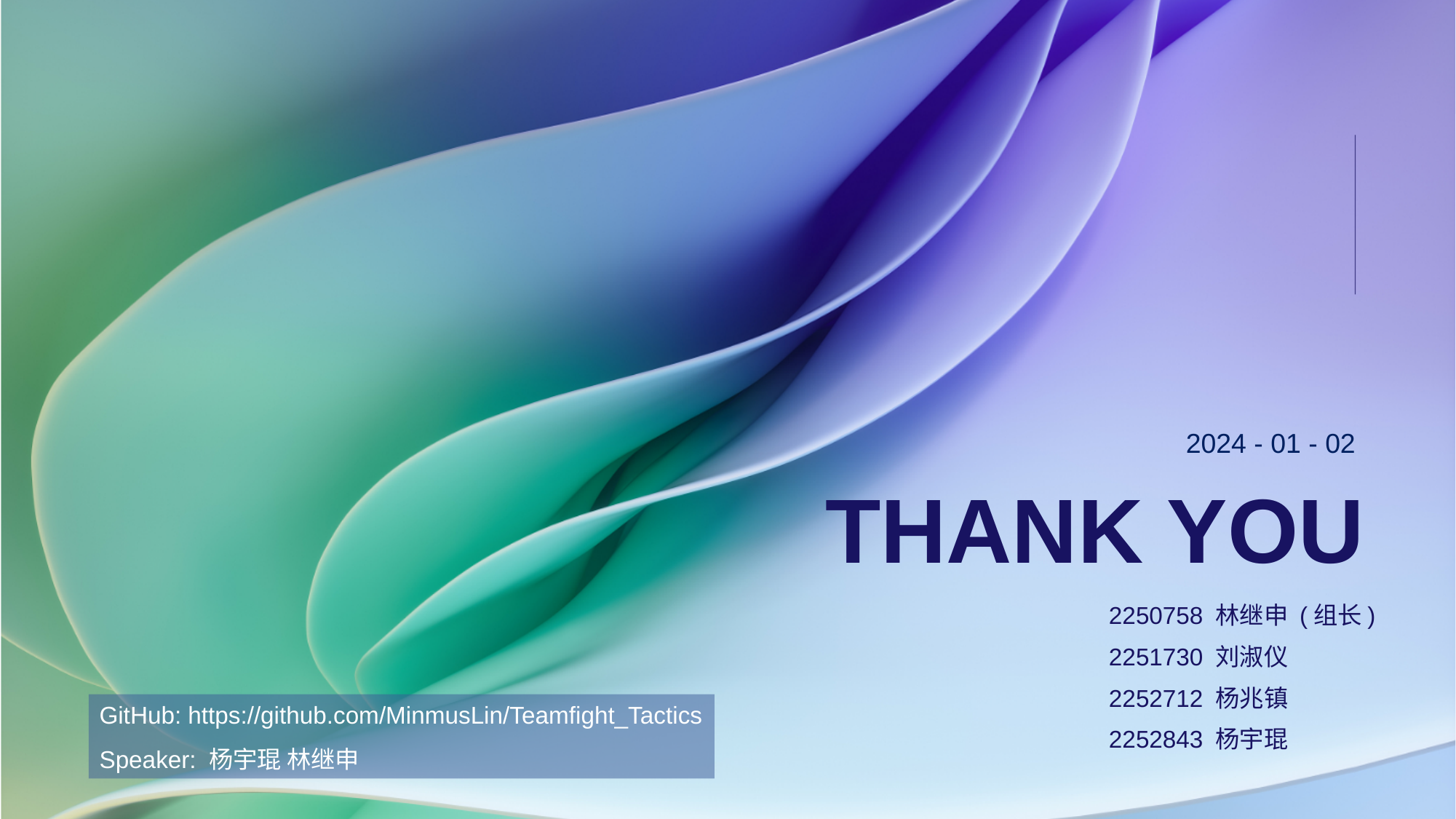

2024 - 01 - 02
# THANK YOU
2250758 林继申 (组长)
2251730 刘淑仪
2252712 杨兆镇
2252843 杨宇琨
GitHub: https://github.com/MinmusLin/Teamfight_Tactics
Speaker: 杨宇琨 林继申